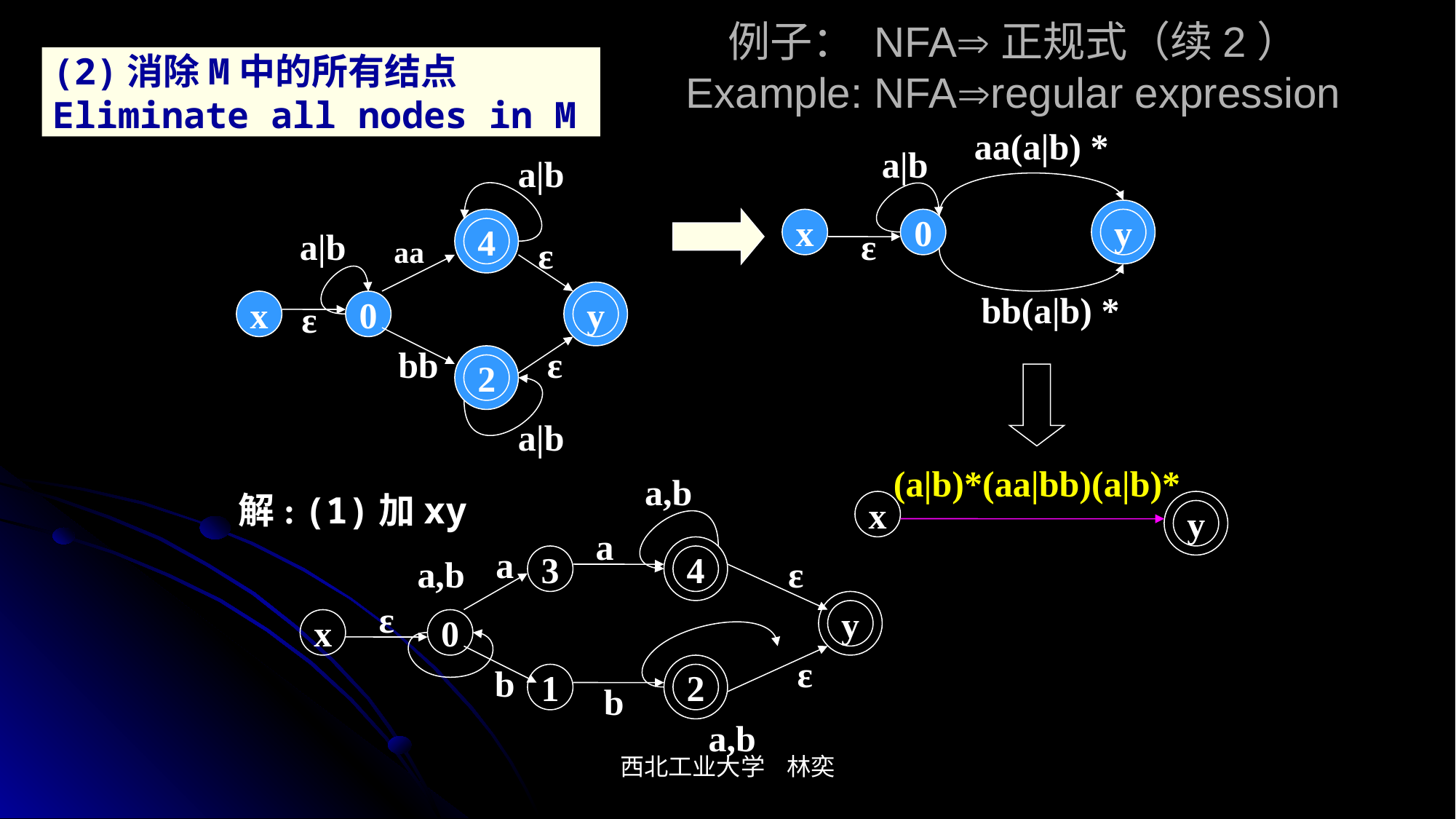

# 例子： NFA⇒正规式（续2） Example: NFA⇒regular expression
(2)消除M中的所有结点
Eliminate all nodes in M
aa(a|b) *
a|b

x
0
y
ε

bb(a|b) *
a|b

a|b
4
aa
ε

x
ε
0
y

bb

ε

2
a|b

(a|b)*(aa|bb)(a|b)*
x

y

a,b
解: (1)加xy

a
a

a,b
3
4
ε

ε

y
x
0

ε
b

1
2
b

a,b
西北工业大学    林奕
169